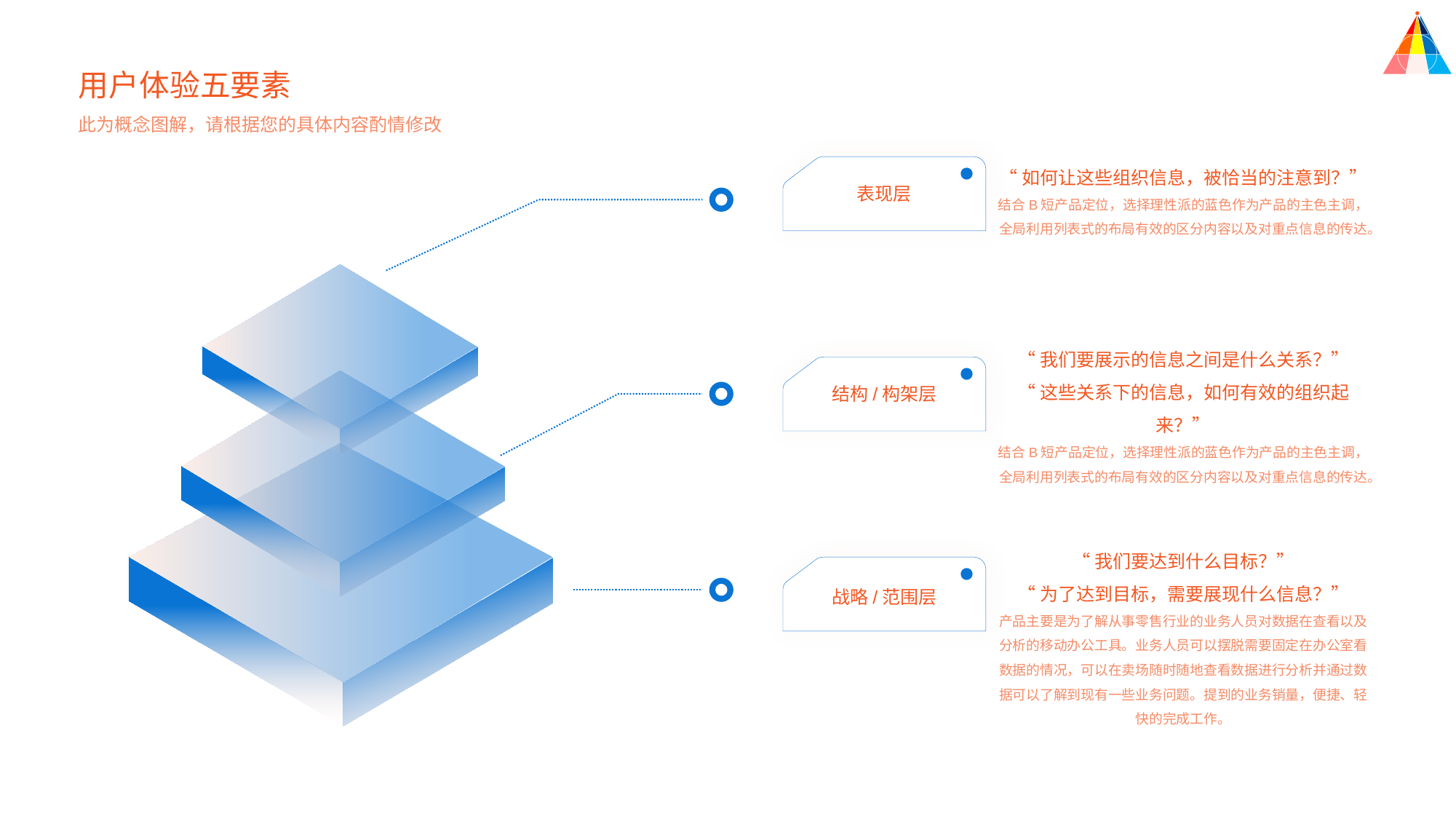

用户体验五要素
此为概念图解，请根据您的具体内容酌情修改

“如何让这些组织信息，被恰当的注意到？”
结合B短产品定位，选择理性派的蓝色作为产品的主色主调，全局利用列表式的布局有效的区分内容以及对重点信息的传达。

表现层

“我们要展示的信息之间是什么关系？”
“这些关系下的信息，如何有效的组织起来？”
结合B短产品定位，选择理性派的蓝色作为产品的主色主调，全局利用列表式的布局有效的区分内容以及对重点信息的传达。

结构/构架层

“我们要达到什么目标？”
“为了达到目标，需要展现什么信息？”
产品主要是为了解从事零售行业的业务人员对数据在查看以及分析的移动办公工具。业务人员可以摆脱需要固定在办公室看数据的情况，可以在卖场随时随地查看数据进行分析并通过数据可以了解到现有一些业务问题。提到的业务销量，便捷、轻快的完成工作。

战略/范围层